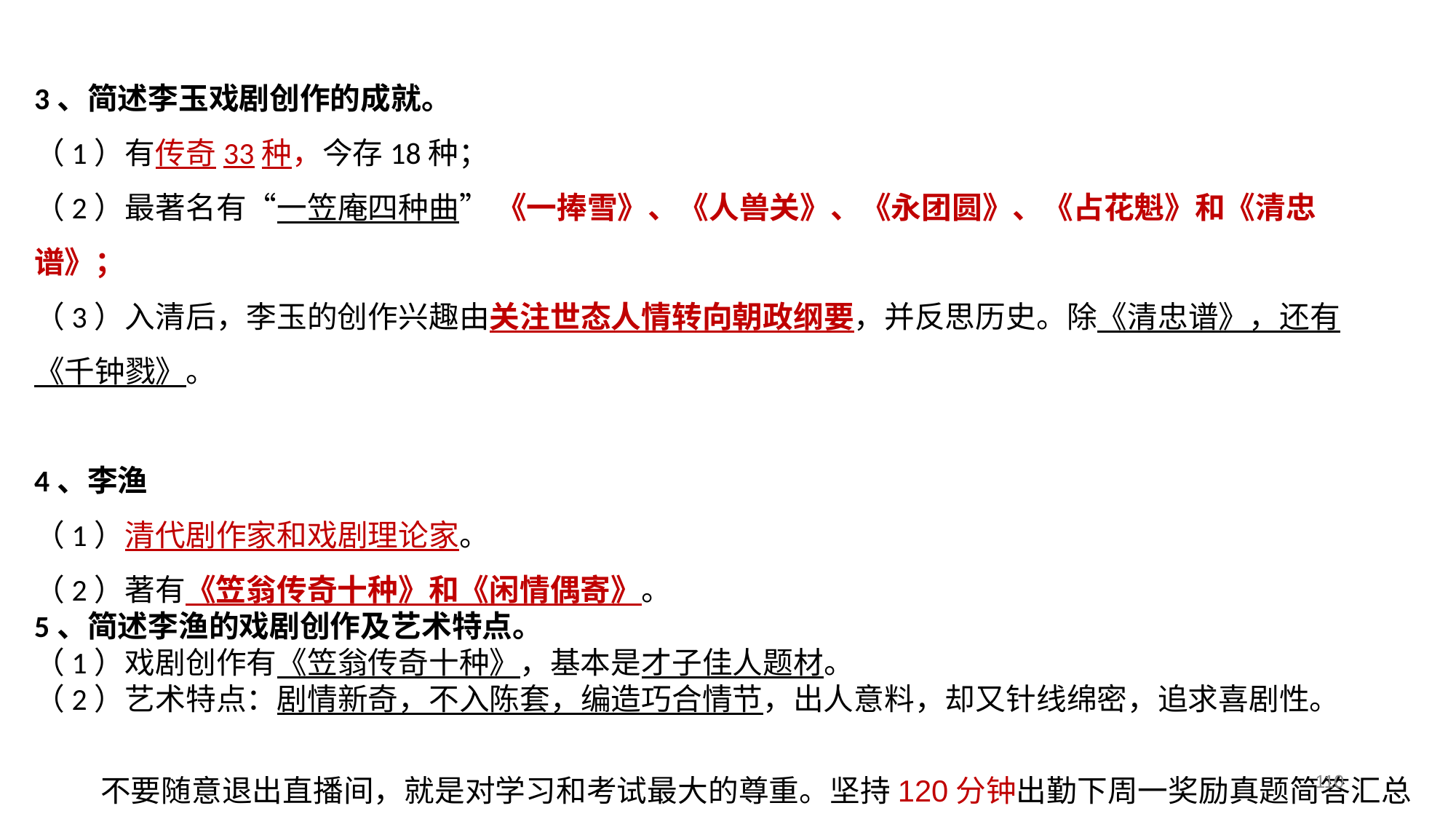

3、简述李玉戏剧创作的成就。
（1）有传奇33种，今存18种；
（2）最著名有“一笠庵四种曲” 《一捧雪》、《人兽关》、《永团圆》、《占花魁》和《清忠谱》；
（3）入清后，李玉的创作兴趣由关注世态人情转向朝政纲要，并反思历史。除《清忠谱》，还有《千钟戮》。

4、李渔
（1）清代剧作家和戏剧理论家。
（2）著有《笠翁传奇十种》和《闲情偶寄》。
5、简述李渔的戏剧创作及艺术特点。
（1）戏剧创作有《笠翁传奇十种》，基本是才子佳人题材。
（2）艺术特点：剧情新奇，不入陈套，编造巧合情节，出人意料，却又针线绵密，追求喜剧性。

110